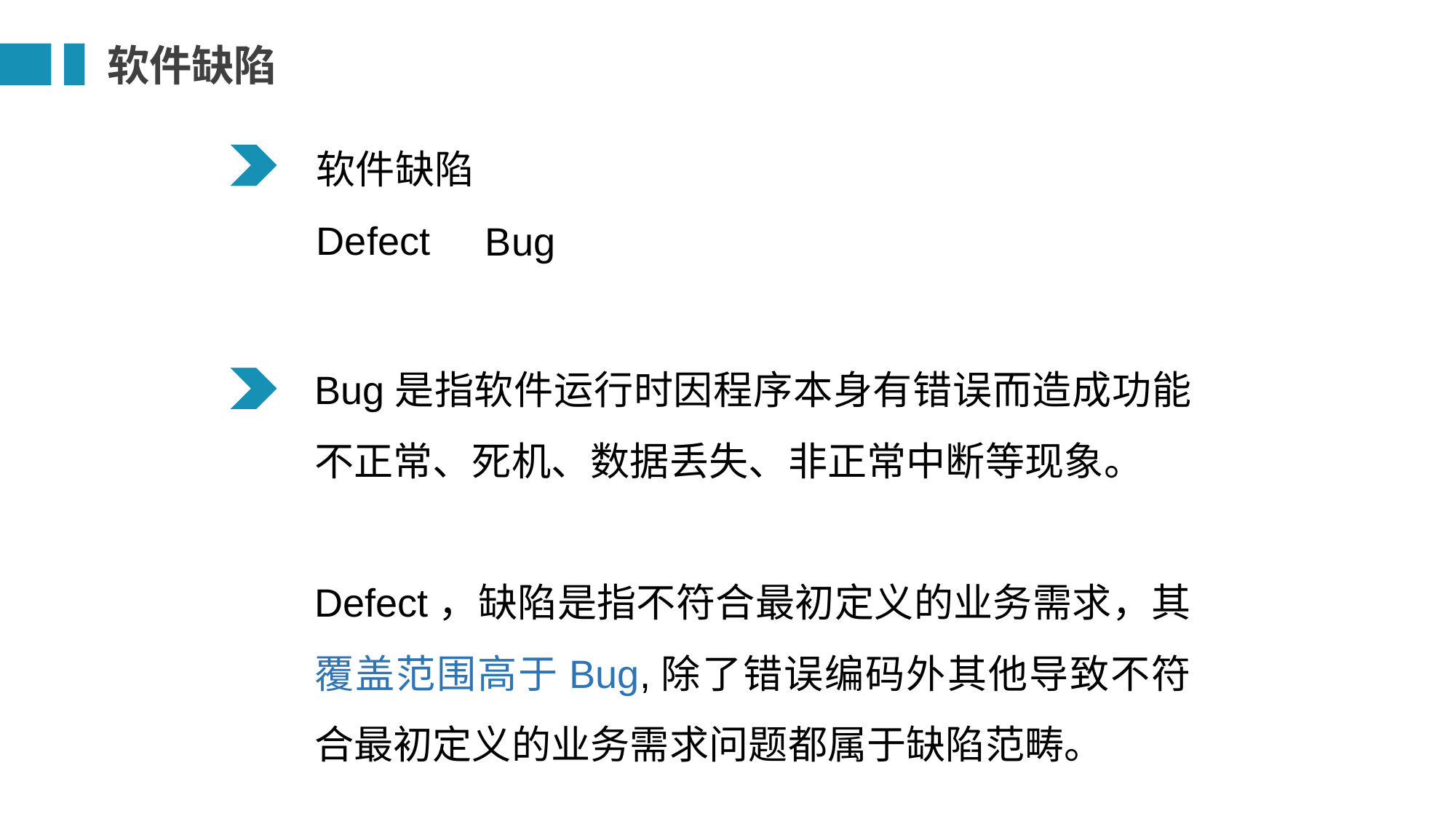

软件缺陷

软件缺陷
Defect

Bug
Bug是指软件运行时因程序本身有错误而造成功能不正常、死机、数据丢失、非正常中断等现象。

Defect，缺陷是指不符合最初定义的业务需求，其覆盖范围高于Bug,除了错误编码外其他导致不符合最初定义的业务需求问题都属于缺陷范畴。

38